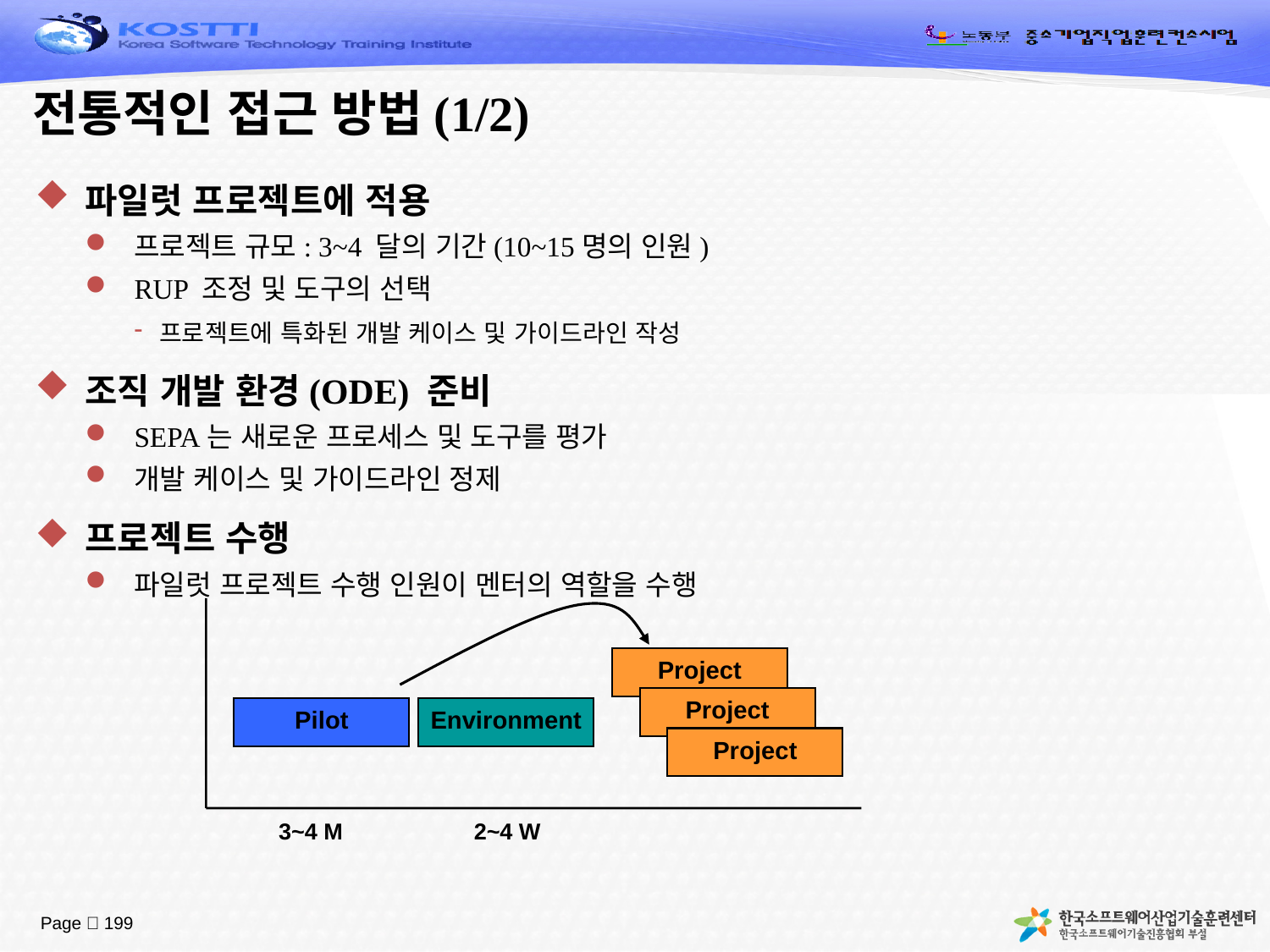

# 전통적인 접근 방법(1/2)
파일럿 프로젝트에 적용
프로젝트 규모: 3~4 달의 기간(10~15명의 인원)
RUP 조정 및 도구의 선택
프로젝트에 특화된 개발 케이스 및 가이드라인 작성
조직 개발 환경(ODE) 준비
SEPA는 새로운 프로세스 및 도구를 평가
개발 케이스 및 가이드라인 정제
프로젝트 수행
파일럿 프로젝트 수행 인원이 멘터의 역할을 수행

Project
Project
Pilot
Environment
Project

3~4 M
2~4 W